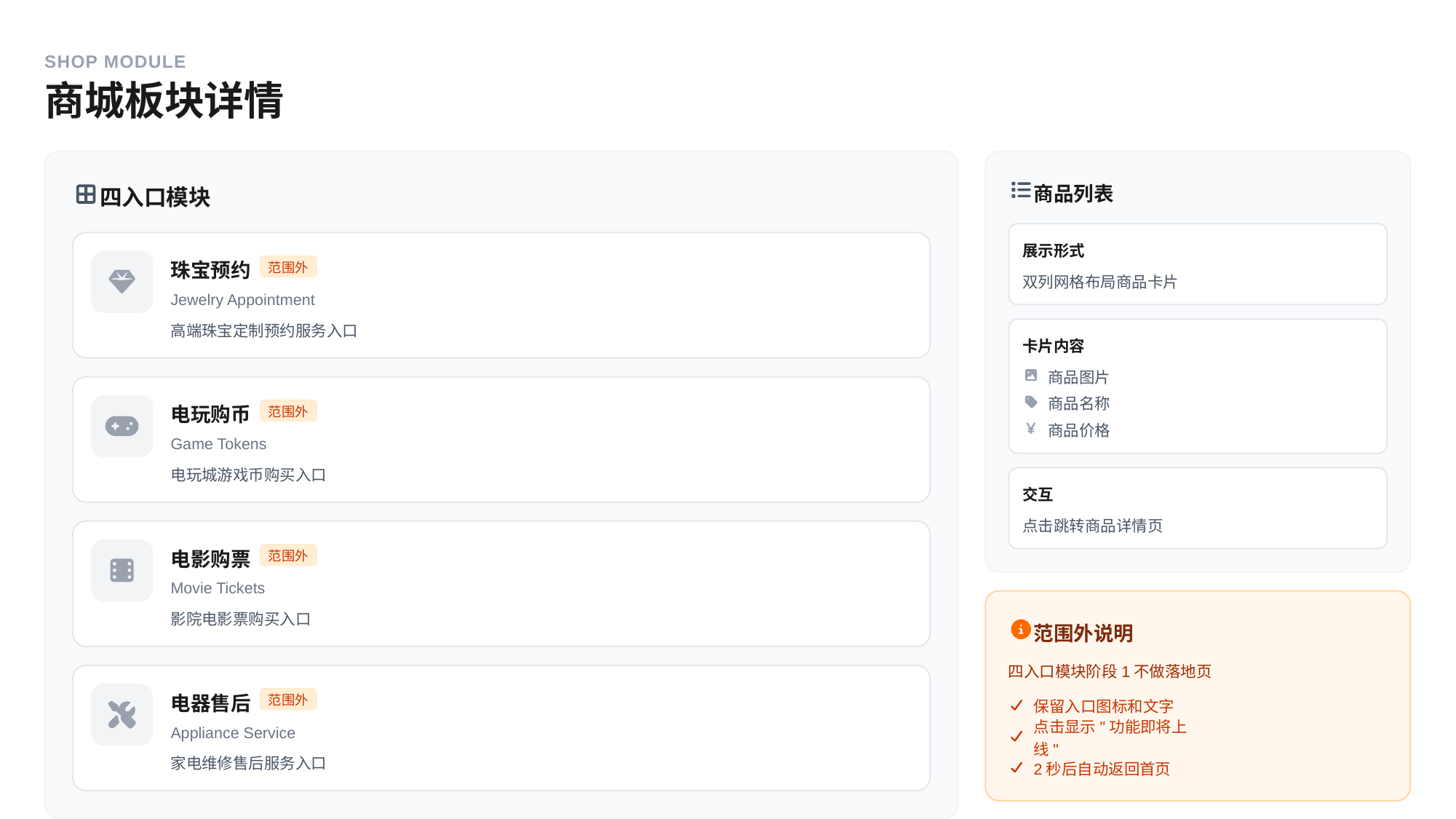

SHOP MODULE
商城板块详情

商品列表
四入口模块

展示形式

珠宝预约

范围外

双列网格布局商品卡片
Jewelry Appointment
高端珠宝定制预约服务入口

卡片内容
商品图片

商品名称

电玩购币

范围外

商品价格

Game Tokens
电玩城游戏币购买入口

交互
点击跳转商品详情页

电影购票

范围外

Movie Tickets

影院电影票购买入口
范围外说明

四入口模块阶段1不做落地页

电器售后

范围外
保留入口图标和文字

Appliance Service
点击显示"功能即将上线"

家电维修售后服务入口
2秒后自动返回首页